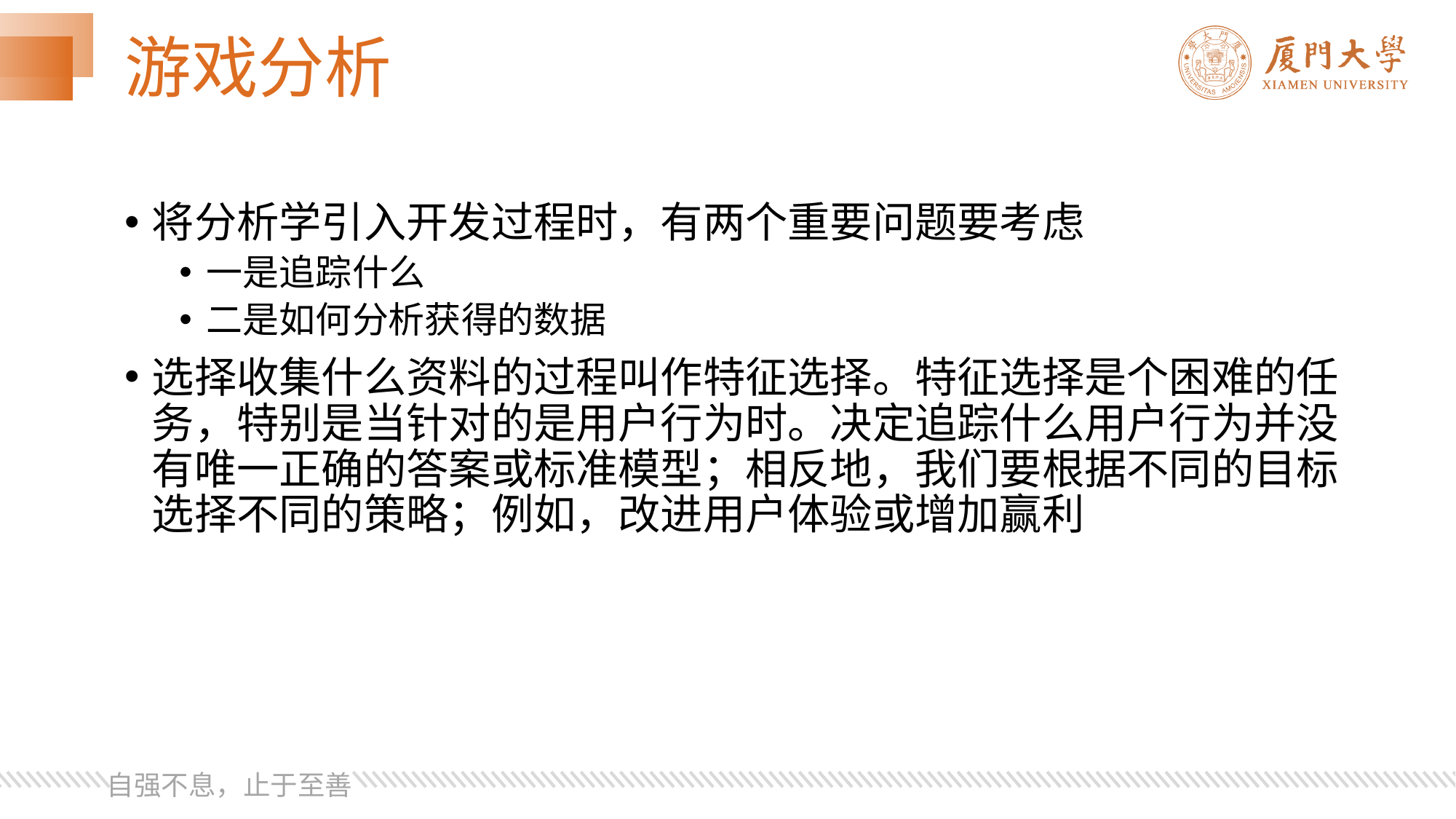

# 游戏分析
将分析学引入开发过程时，有两个重要问题要考虑
一是追踪什么
二是如何分析获得的数据
选择收集什么资料的过程叫作特征选择。特征选择是个困难的任务，特别是当针对的是用户行为时。决定追踪什么用户行为并没有唯一正确的答案或标准模型；相反地，我们要根据不同的目标选择不同的策略；例如，改进用户体验或增加赢利